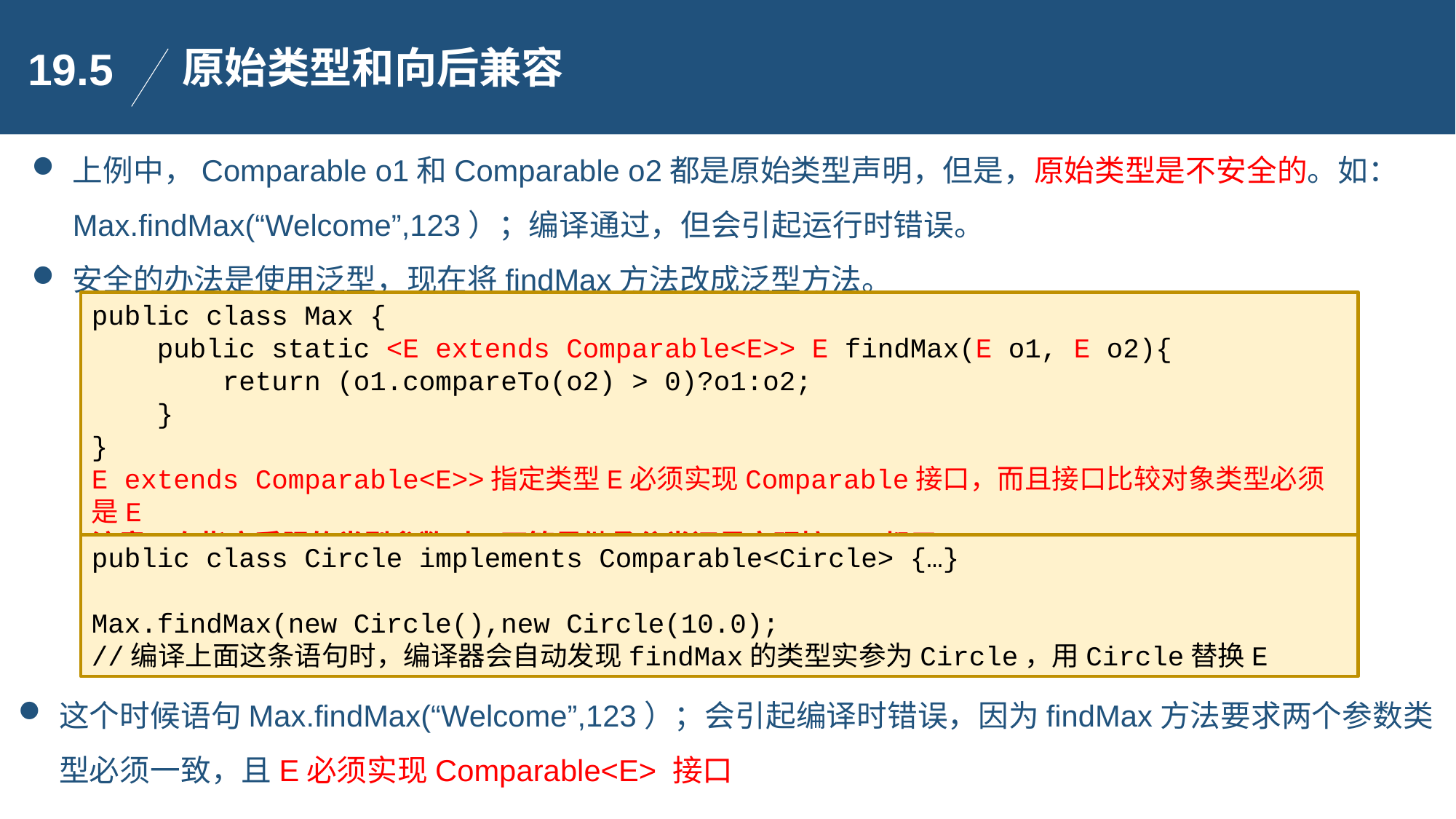

原始类型和向后兼容
19.5
上例中，Comparable o1和Comparable o2都是原始类型声明，但是，原始类型是不安全的。如：Max.findMax(“Welcome”,123）；编译通过，但会引起运行时错误。
安全的办法是使用泛型，现在将findMax方法改成泛型方法。
public class Max {
    public static <E extends Comparable<E>> E findMax(E o1, E o2){
        return (o1.compareTo(o2) > 0)?o1:o2;
    }
}
E extends Comparable<E>>指定类型E必须实现Comparable接口，而且接口比较对象类型必须是E
注意：在指定受限的类型参数时，不管是继承父类还是实现接口，都用extends
public class Circle implements Comparable<Circle> {…}

Max.findMax(new Circle(),new Circle(10.0);
//编译上面这条语句时，编译器会自动发现findMax的类型实参为Circle，用Circle替换E
这个时候语句Max.findMax(“Welcome”,123）；会引起编译时错误，因为findMax方法要求两个参数类型必须一致，且E必须实现Comparable<E> 接口